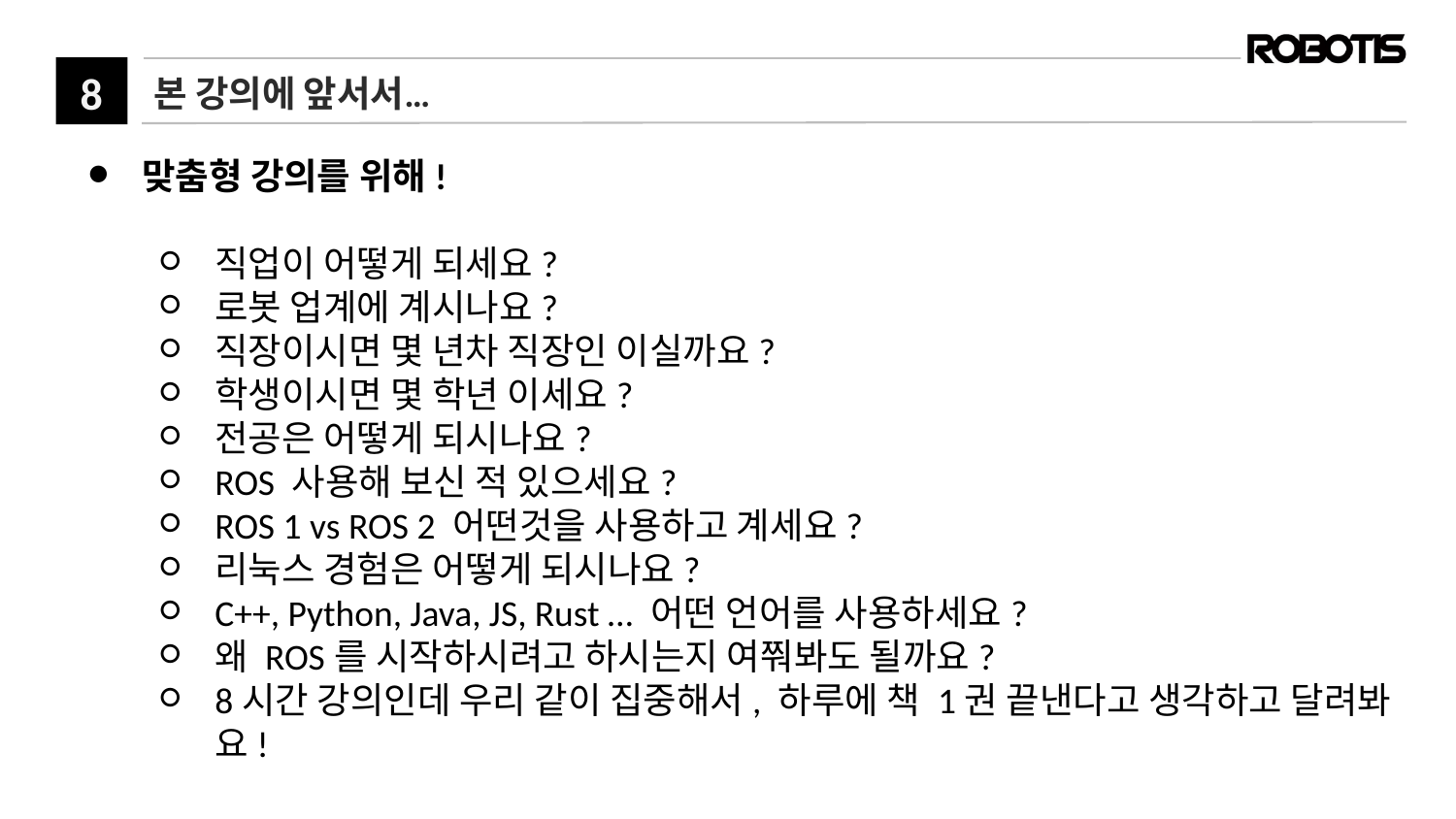

# 본 강의에 앞서서…
맞춤형 강의를 위해!

직업이 어떻게 되세요?
로봇 업계에 계시나요?
직장이시면 몇 년차 직장인 이실까요?
학생이시면 몇 학년 이세요?
전공은 어떻게 되시나요?
ROS 사용해 보신 적 있으세요?
ROS 1 vs ROS 2 어떤것을 사용하고 계세요?
리눅스 경험은 어떻게 되시나요?
C++, Python, Java, JS, Rust … 어떤 언어를 사용하세요?
왜 ROS를 시작하시려고 하시는지 여쭤봐도 될까요?
8시간 강의인데 우리 같이 집중해서, 하루에 책 1권 끝낸다고 생각하고 달려봐요!